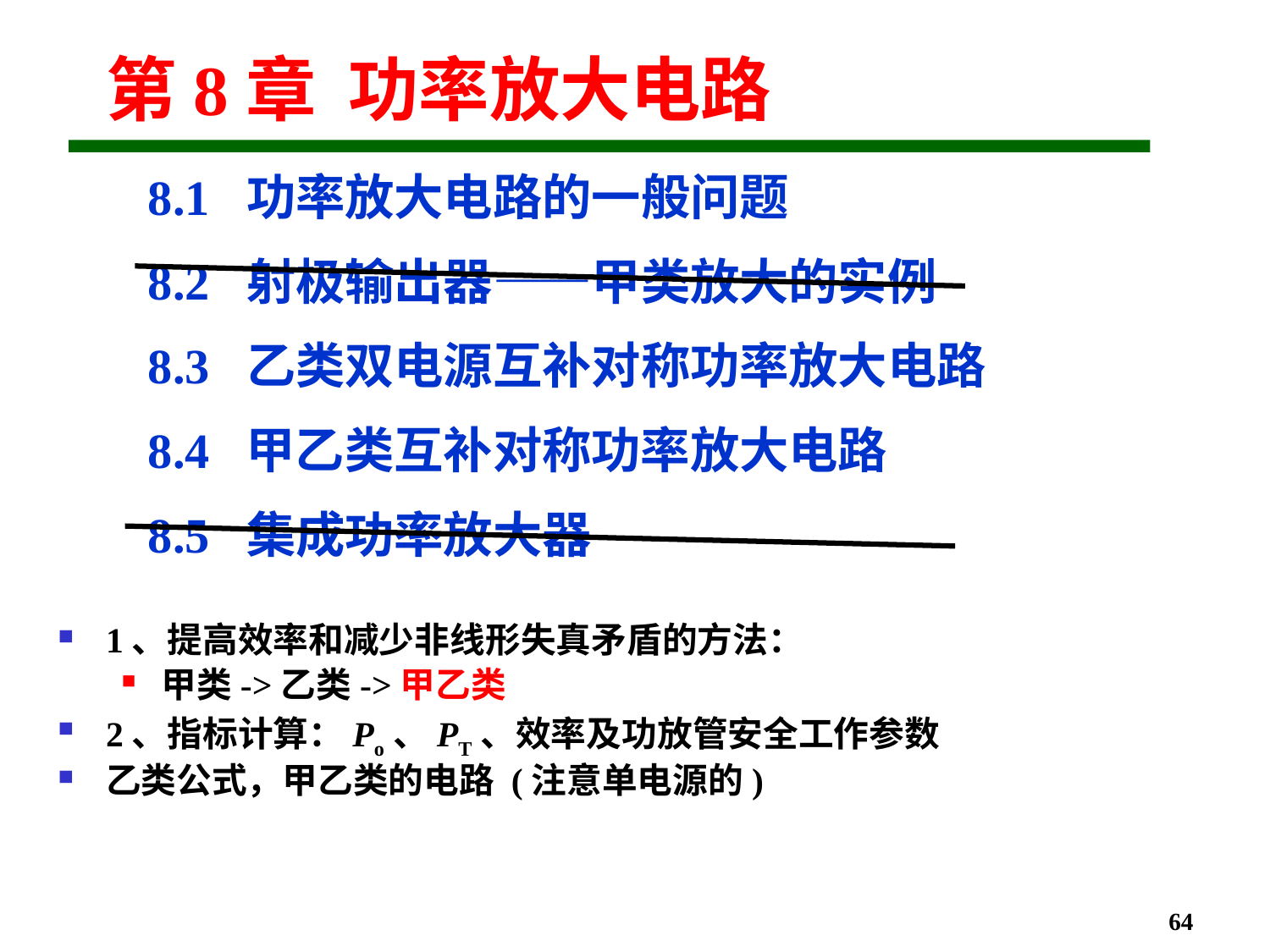

# 第8章  功率放大电路

8.1  功率放大电路的一般问题
8.2  射极输出器——甲类放大的实例

8.3  乙类双电源互补对称功率放大电路
8.4  甲乙类互补对称功率放大电路
8.5  集成功率放大器

1、提高效率和减少非线形失真矛盾的方法：
甲类->乙类->甲乙类
2、指标计算：Po、PT、效率及功放管安全工作参数
乙类公式，甲乙类的电路 (注意单电源的)
64